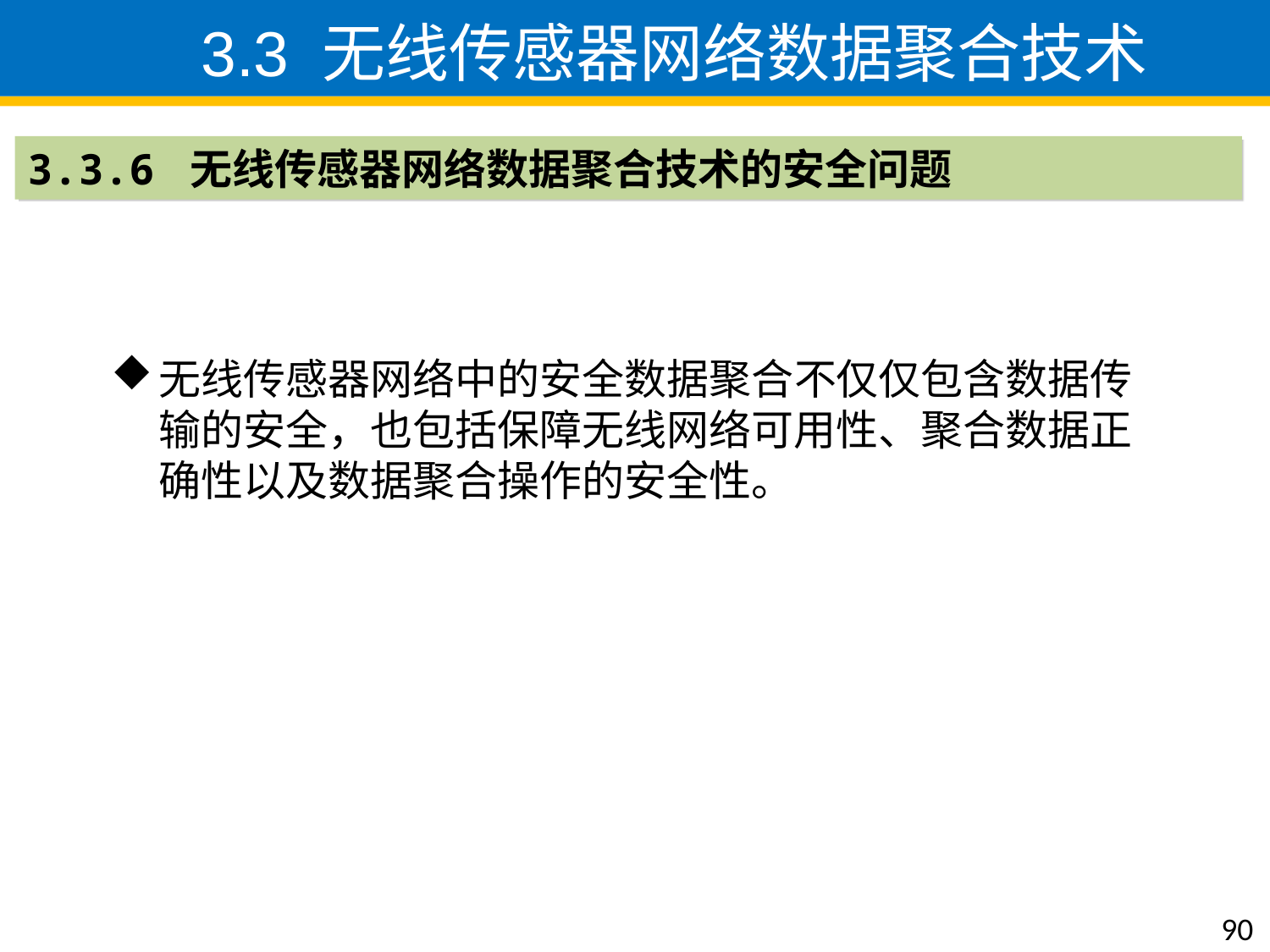

3.3 无线传感器网络数据聚合技术

3.3.6 无线传感器网络数据聚合技术的安全问题
无线传感器网络中的安全数据聚合不仅仅包含数据传输的安全，也包括保障无线网络可用性、聚合数据正确性以及数据聚合操作的安全性。
90